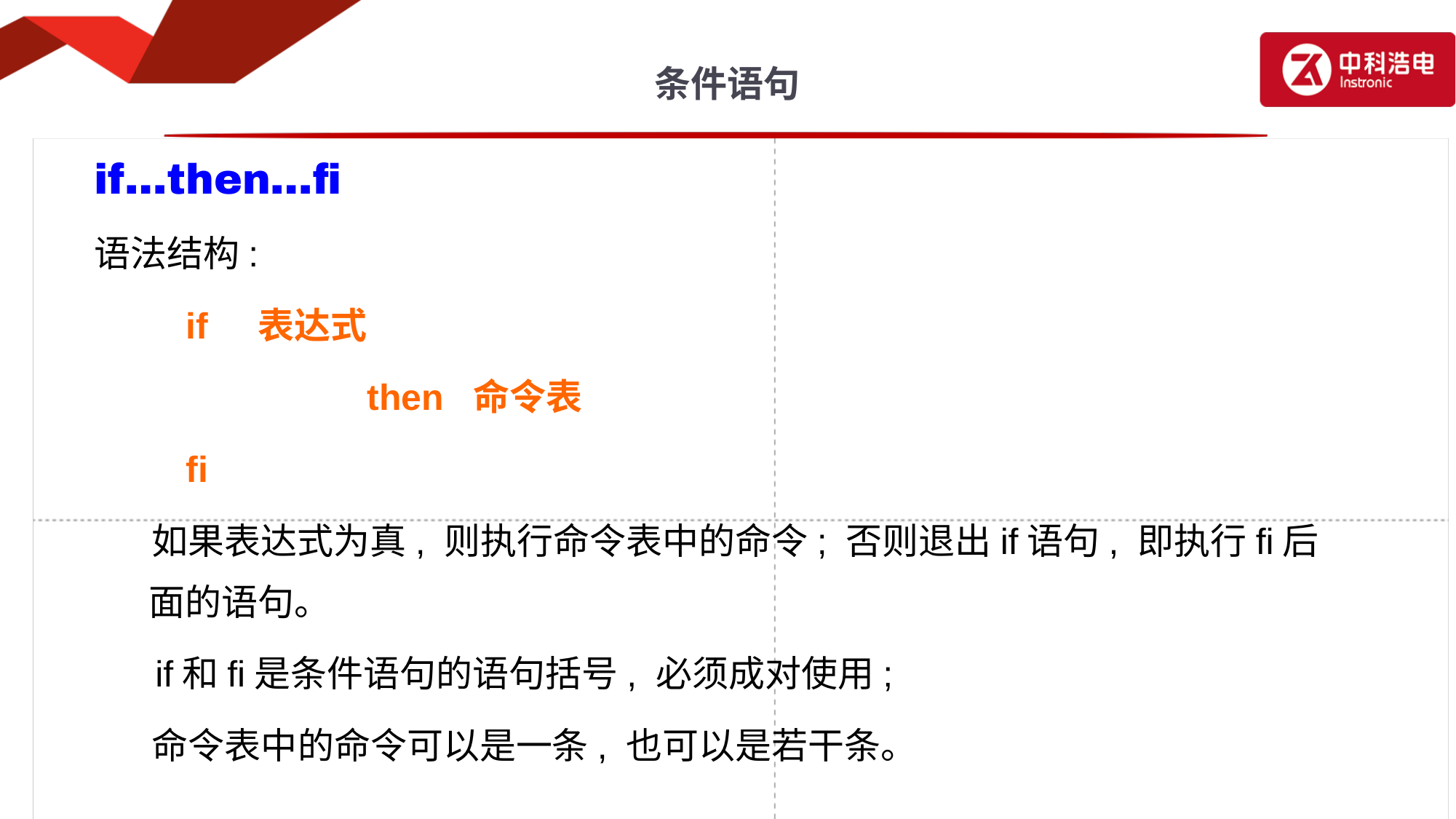

# 条件语句
if…then…fi
语法结构:
         if    表达式
         		then  命令表
         fi
      如果表达式为真, 则执行命令表中的命令; 否则退出if语句, 即执行fi后面的语句。
      if和fi是条件语句的语句括号, 必须成对使用;
      命令表中的命令可以是一条, 也可以是若干条。